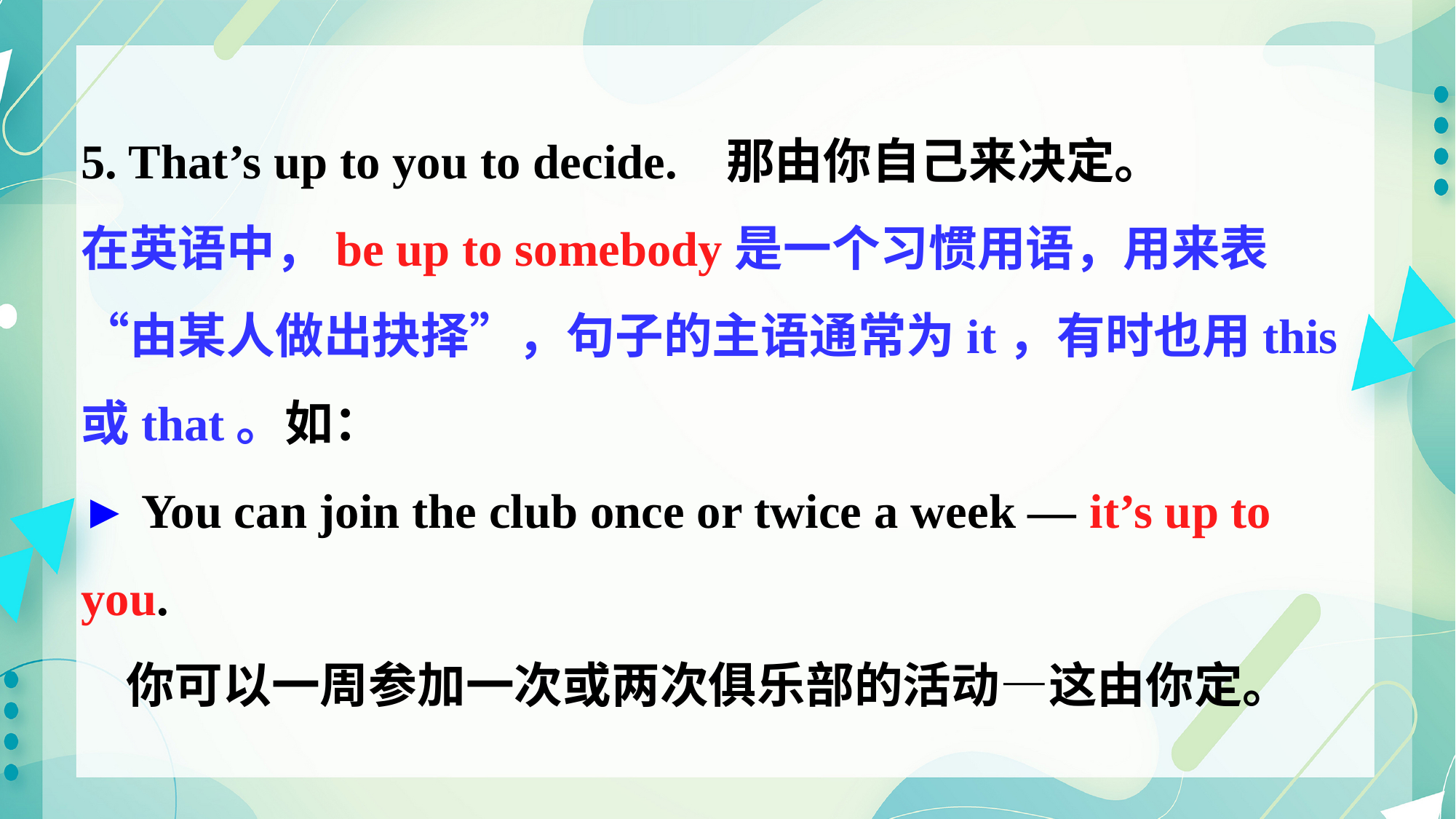

5. That’s up to you to decide.   那由你自己来决定。
在英语中，be up to somebody是一个习惯用语，用来表“由某人做出抉择”，句子的主语通常为it，有时也用this或that。如：
► You can join the club once or twice a week — it’s up to you.
   你可以一周参加一次或两次俱乐部的活动—这由你定。